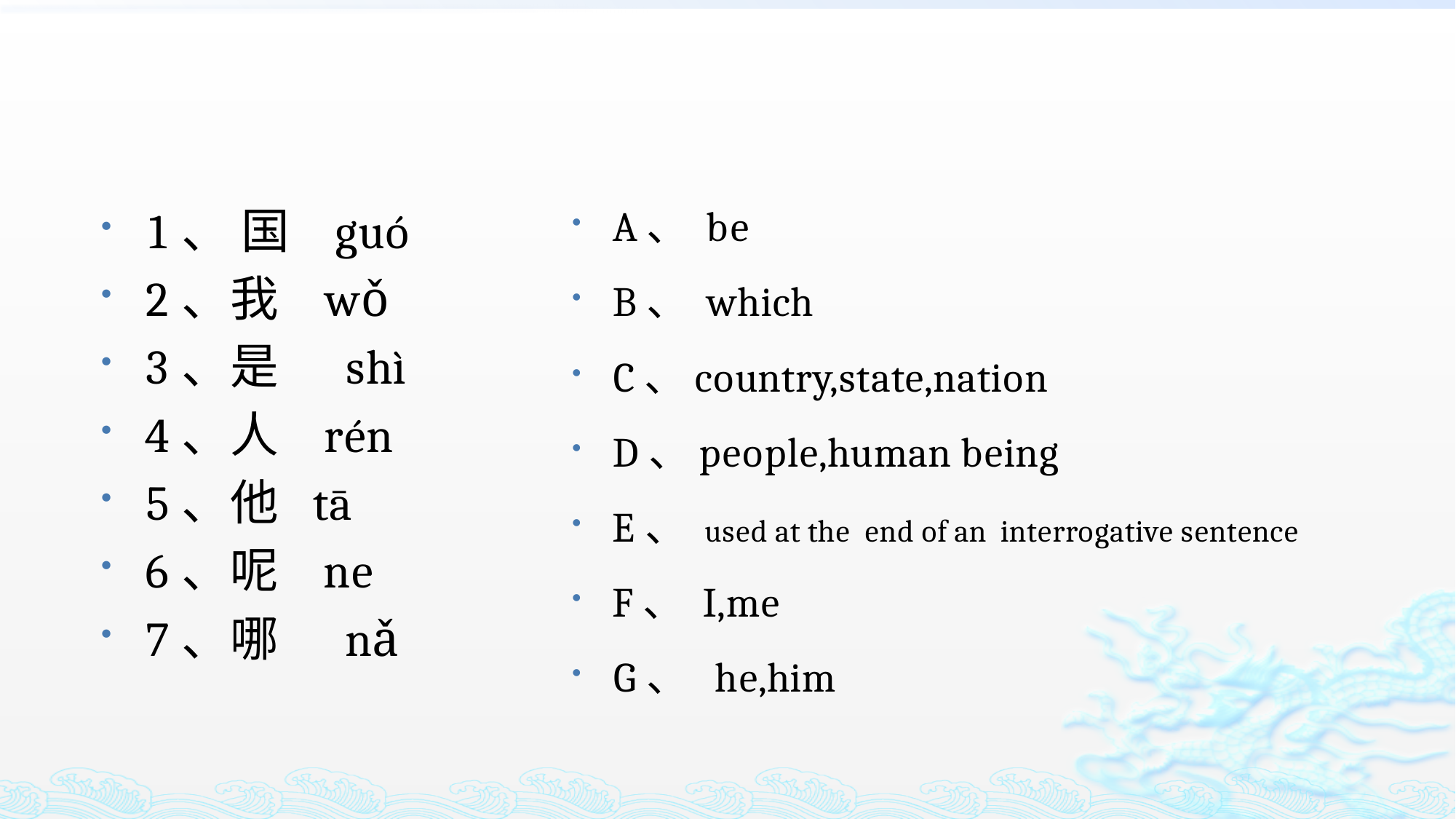

#
A、 be
B、 which
C、country,state,nation
D、people,human being
E、 used at the  end of an  interrogative sentence
F、  I,me
G、  he,him
1、 国   guó
2、我   wǒ
3、是     shì
4、人   rén
5、他  tā
6、呢   ne
7、哪     nǎ